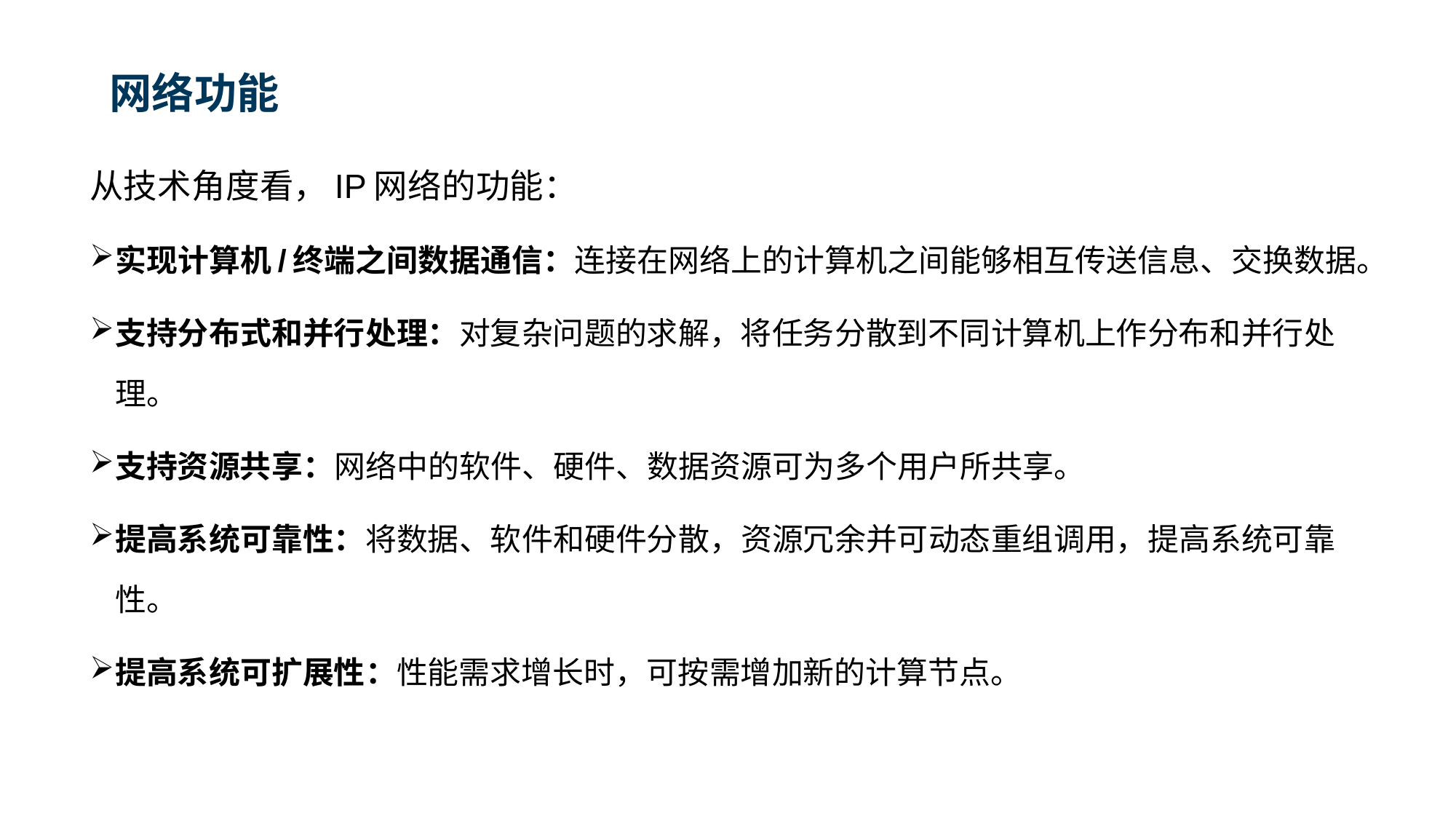

# 网络功能
从技术角度看，IP网络的功能：
实现计算机/终端之间数据通信：连接在网络上的计算机之间能够相互传送信息、交换数据。
支持分布式和并行处理：对复杂问题的求解，将任务分散到不同计算机上作分布和并行处理。
支持资源共享：网络中的软件、硬件、数据资源可为多个用户所共享。
提高系统可靠性：将数据、软件和硬件分散，资源冗余并可动态重组调用，提高系统可靠性。
提高系统可扩展性：性能需求增长时，可按需增加新的计算节点。